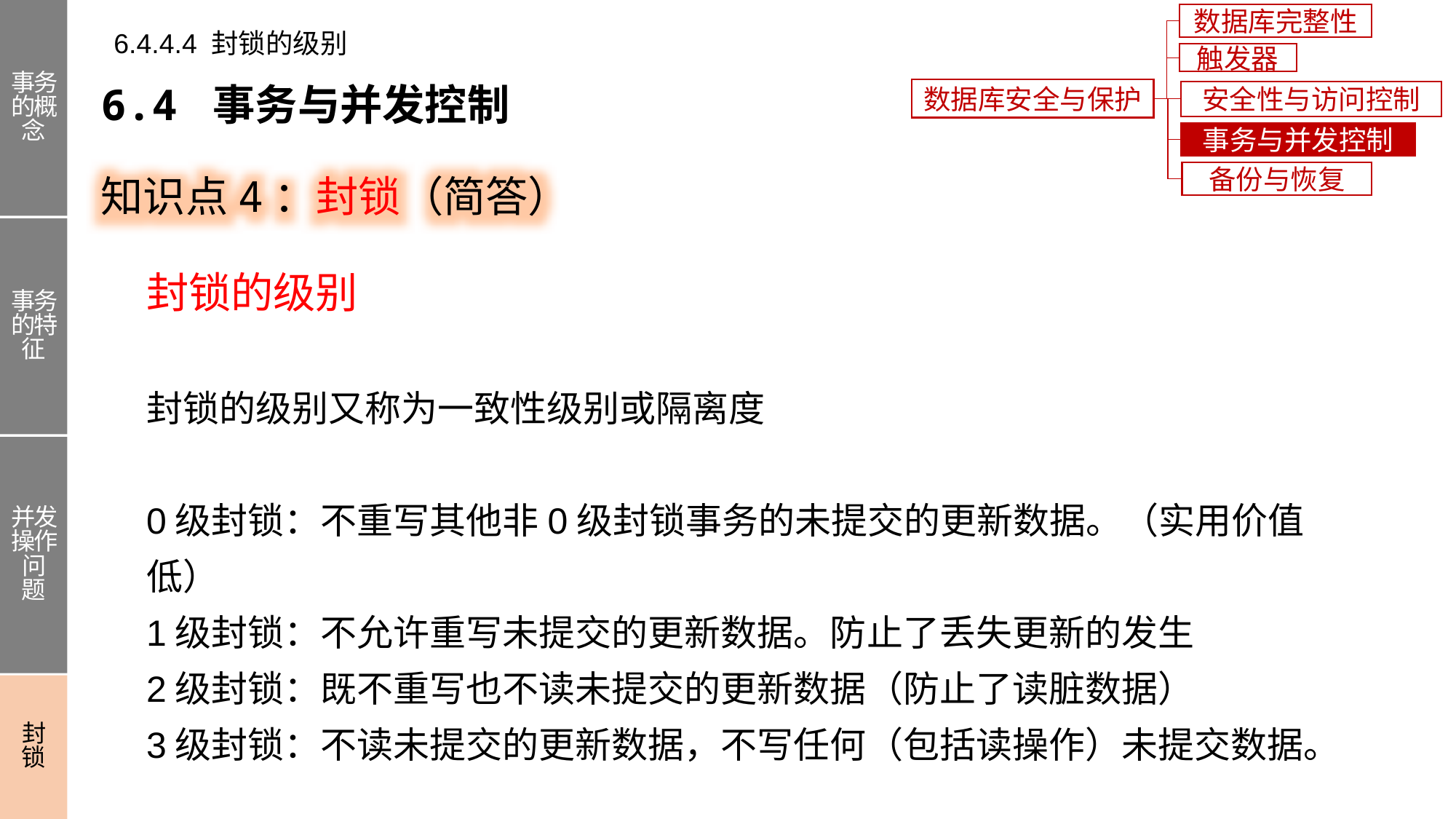

事务的概念
事务的特征
并发操作问题
封锁
数据库完整性
6.4.4.4 封锁的级别
触发器
6.4 事务与并发控制
数据库安全与保护
安全性与访问控制
事务与并发控制
知识点4：封锁（简答）
备份与恢复
封锁的级别

封锁的级别又称为一致性级别或隔离度

0级封锁：不重写其他非0级封锁事务的未提交的更新数据。（实用价值低）
1级封锁：不允许重写未提交的更新数据。防止了丢失更新的发生
2级封锁：既不重写也不读未提交的更新数据（防止了读脏数据）
3级封锁：不读未提交的更新数据，不写任何（包括读操作）未提交数据。